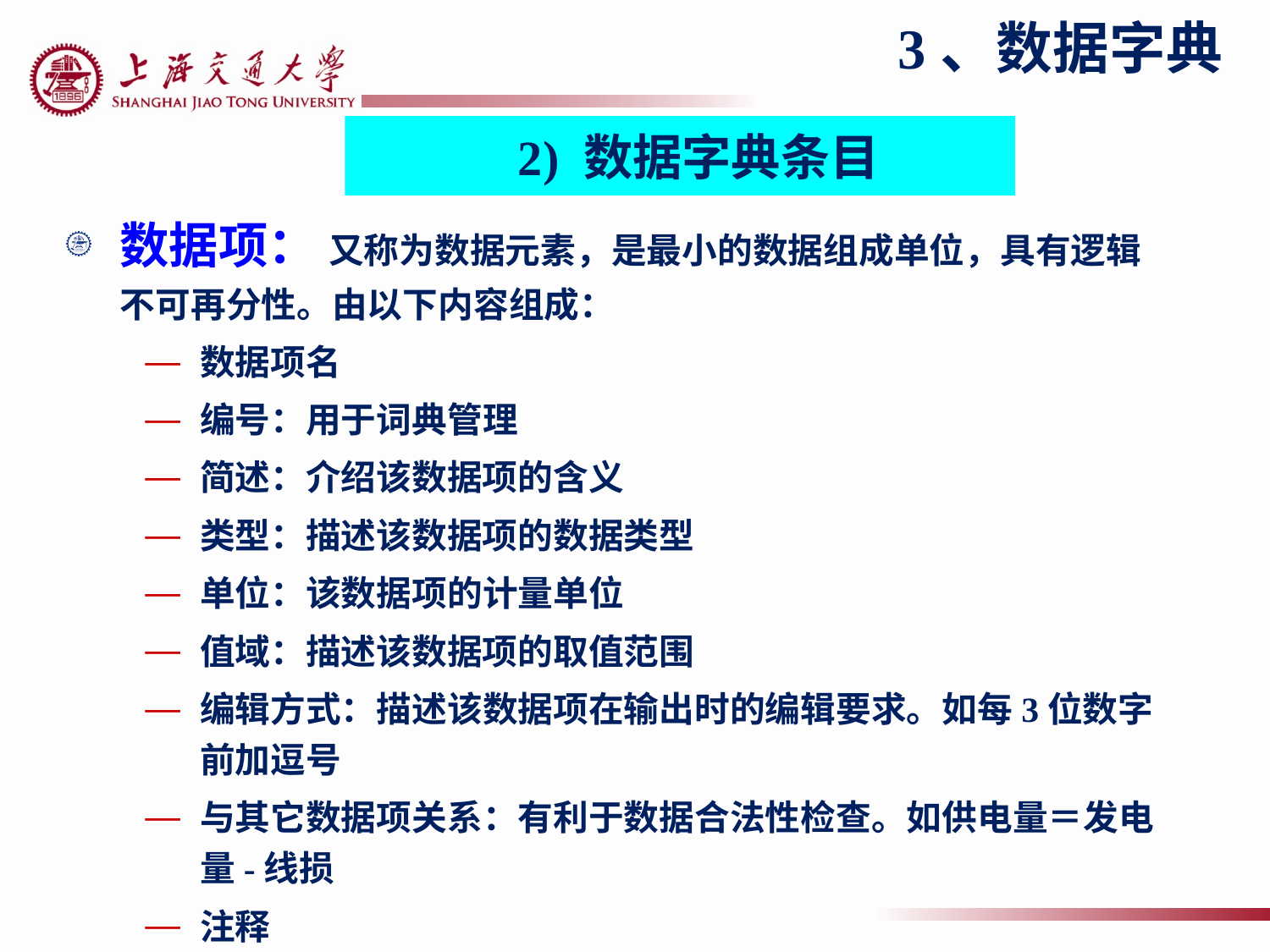

3、数据字典
2) 数据字典条目
数据项： 又称为数据元素，是最小的数据组成单位，具有逻辑不可再分性。由以下内容组成：
数据项名
编号：用于词典管理
简述：介绍该数据项的含义
类型：描述该数据项的数据类型
单位：该数据项的计量单位
值域：描述该数据项的取值范围
编辑方式：描述该数据项在输出时的编辑要求。如每3位数字前加逗号
与其它数据项关系：有利于数据合法性检查。如供电量＝发电量-线损
注释